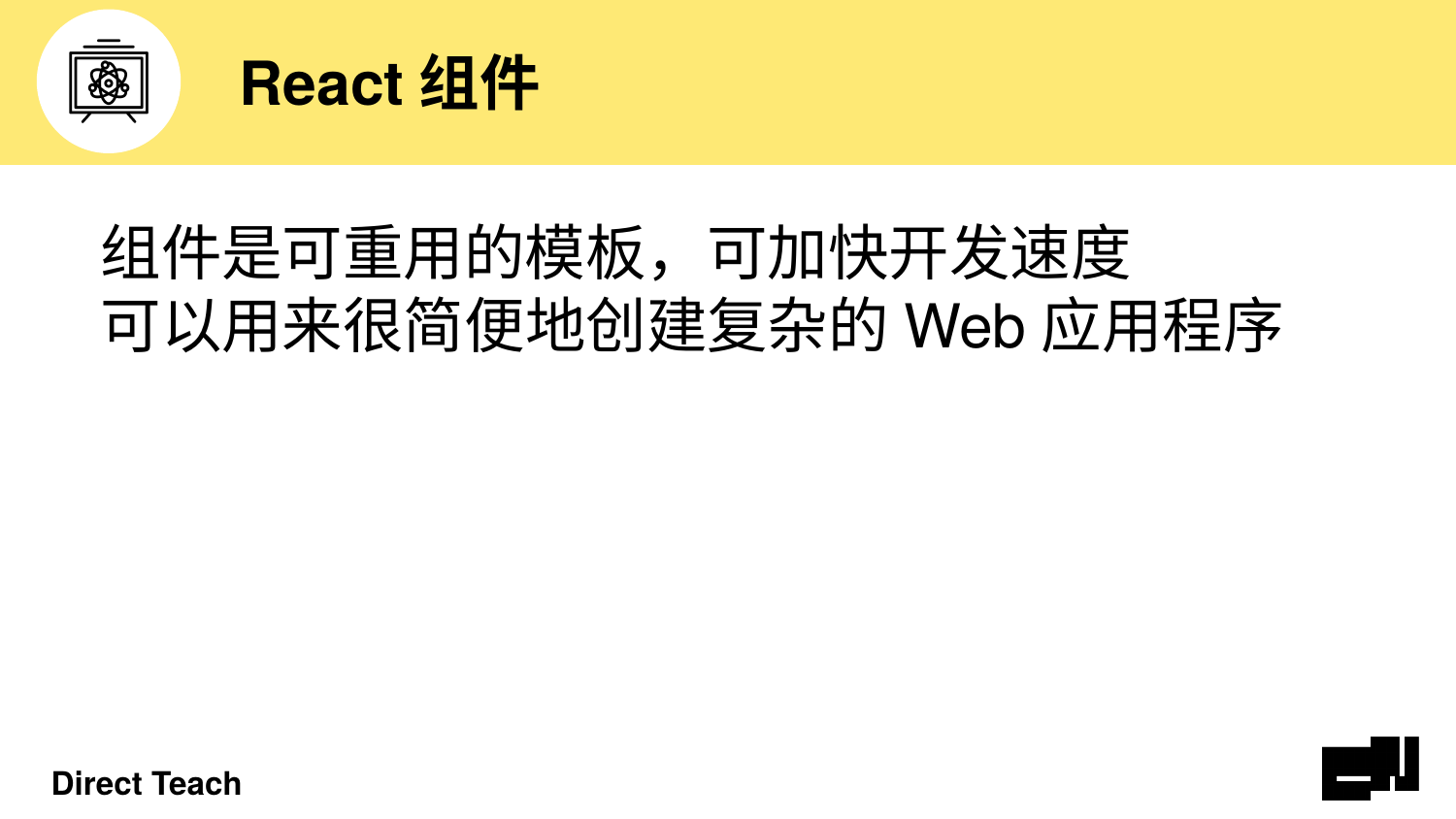

# React组件
组件是可重用的模板，可加快开发速度
可以用来很简便地创建复杂的Web应用程序